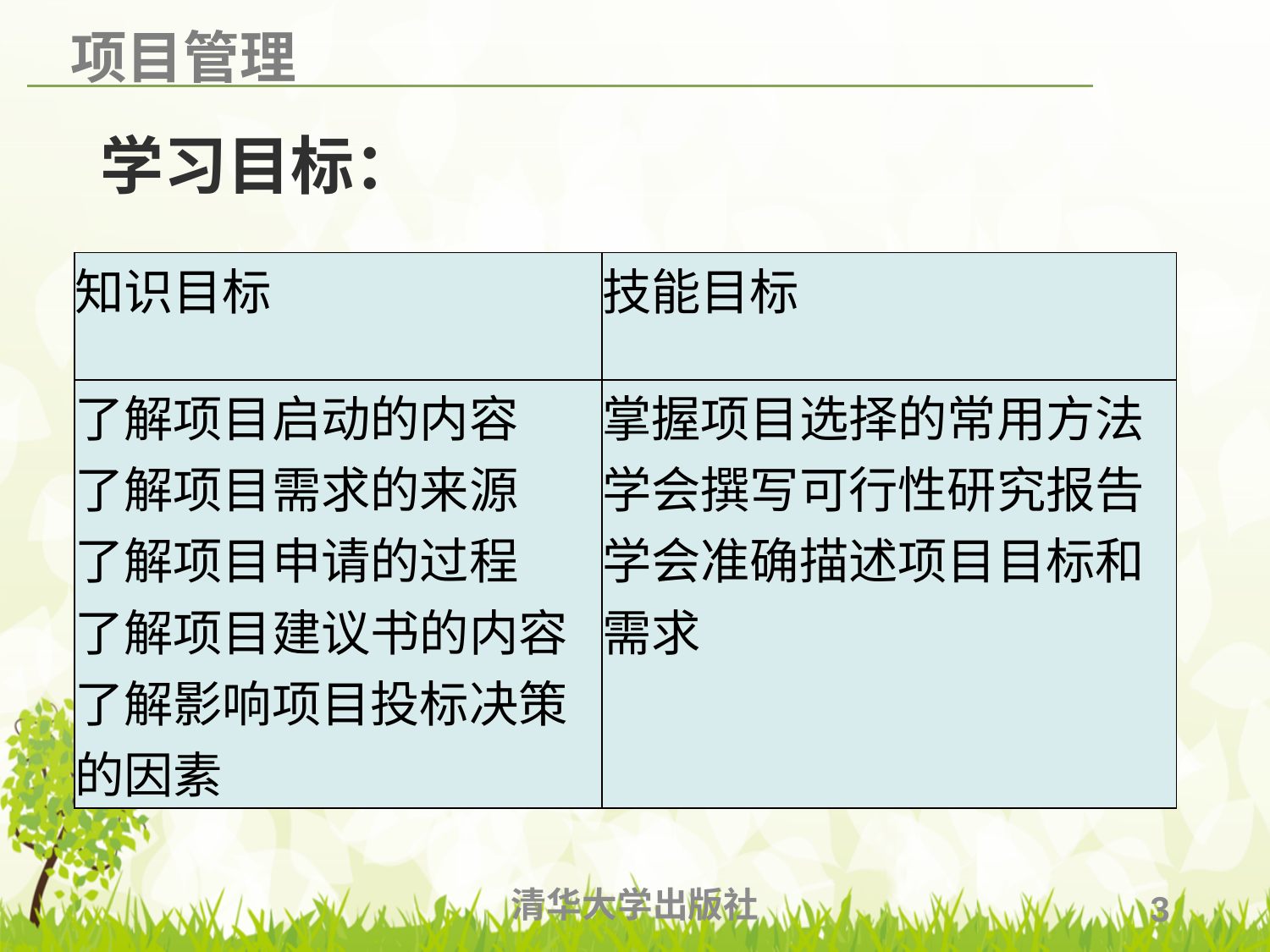

# 学习目标：
| 知识目标 | 技能目标 |
| --- | --- |
| 了解项目启动的内容 了解项目需求的来源 了解项目申请的过程 了解项目建议书的内容 了解影响项目投标决策的因素 | 掌握项目选择的常用方法 学会撰写可行性研究报告 学会准确描述项目目标和需求 |
清华大学出版社
3